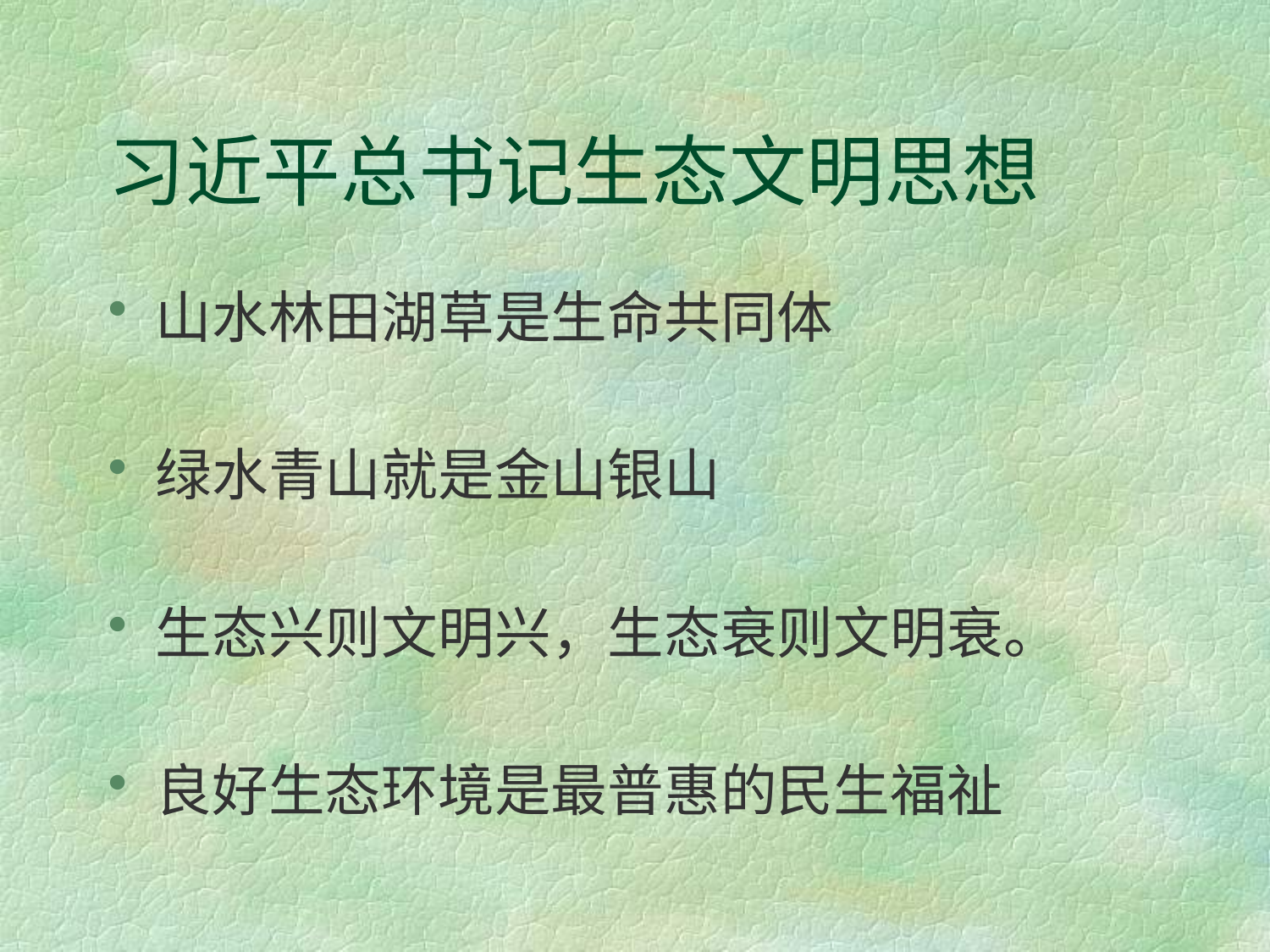

# 习近平总书记生态文明思想
山水林田湖草是生命共同体

绿水青山就是金山银山

生态兴则文明兴，生态衰则文明衰。

良好生态环境是最普惠的民生福祉